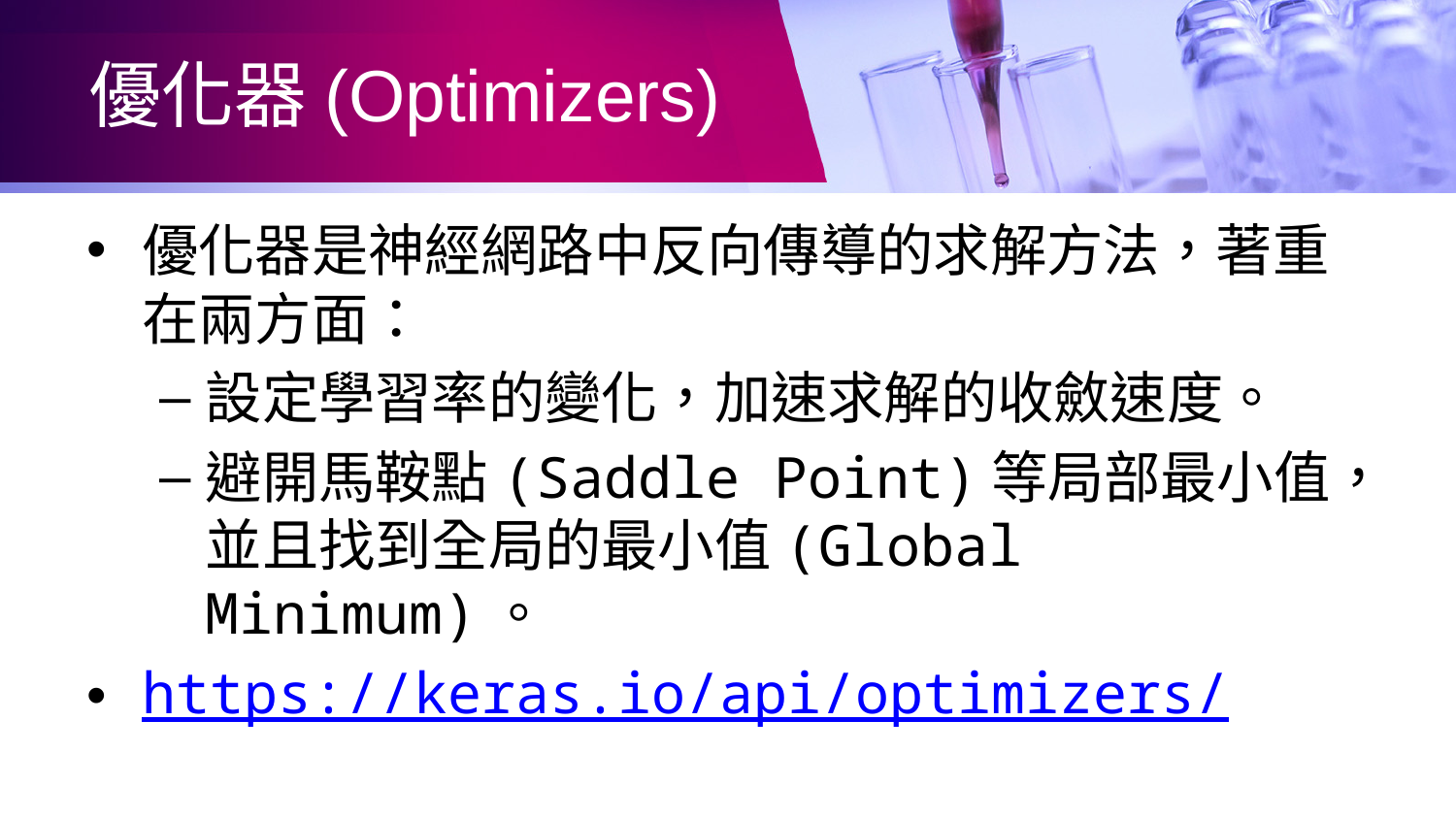

# 優化器(Optimizers)
優化器是神經網路中反向傳導的求解方法，著重在兩方面：
設定學習率的變化，加速求解的收斂速度。
避開馬鞍點(Saddle Point)等局部最小值，並且找到全局的最小值(Global Minimum)。
https://keras.io/api/optimizers/